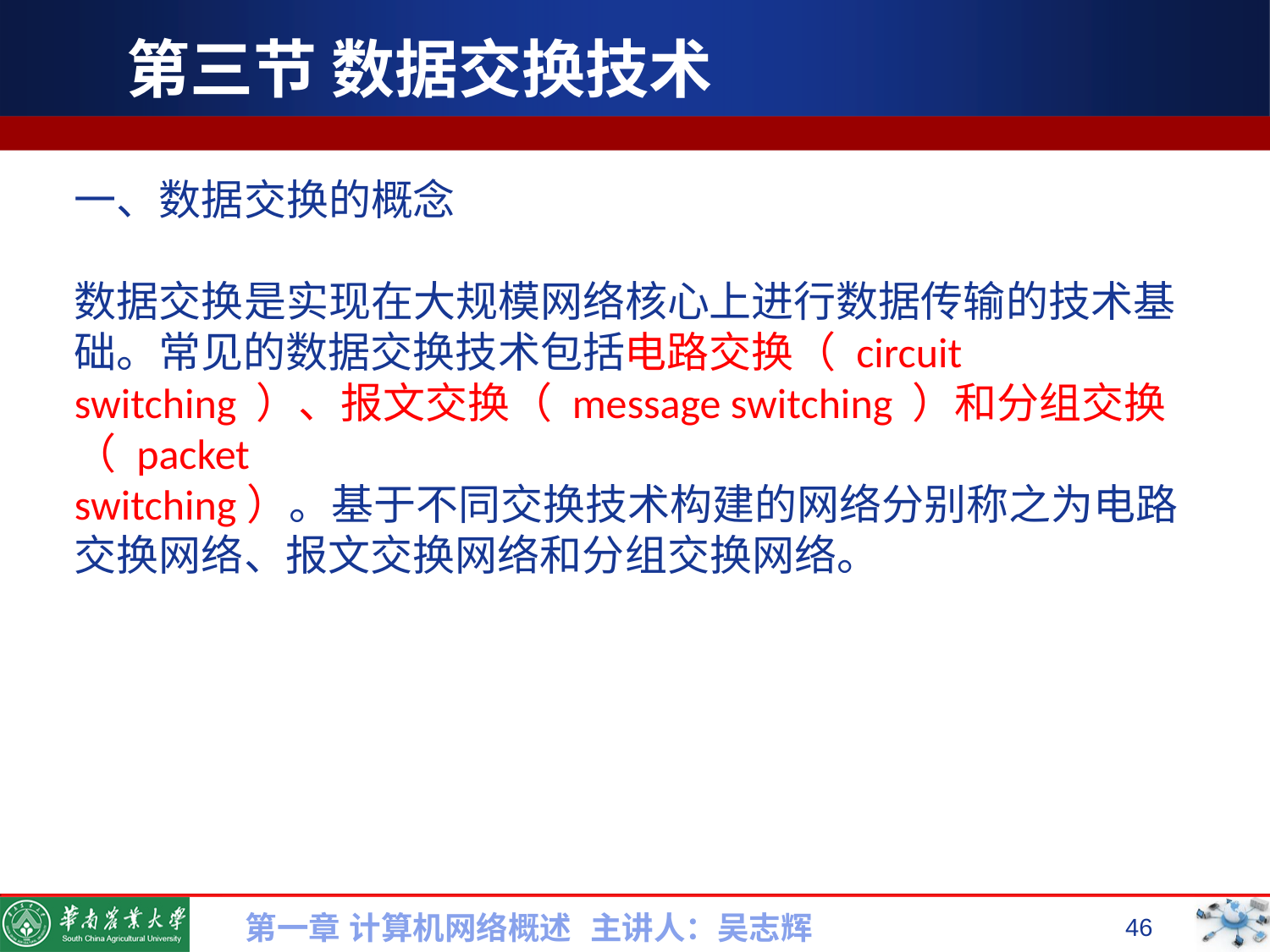

# 第三节 数据交换技术
一、数据交换的概念

数据交换是实现在大规模网络核心上进行数据传输的技术基础。常见的数据交换技术包括电路交换（ circuit switching ）、报文交换（ message switching ）和分组交换（ packet
switching）。基于不同交换技术构建的网络分别称之为电路交换网络、报文交换网络和分组交换网络。
第一章 计算机网络概述  主讲人：吴志辉
46